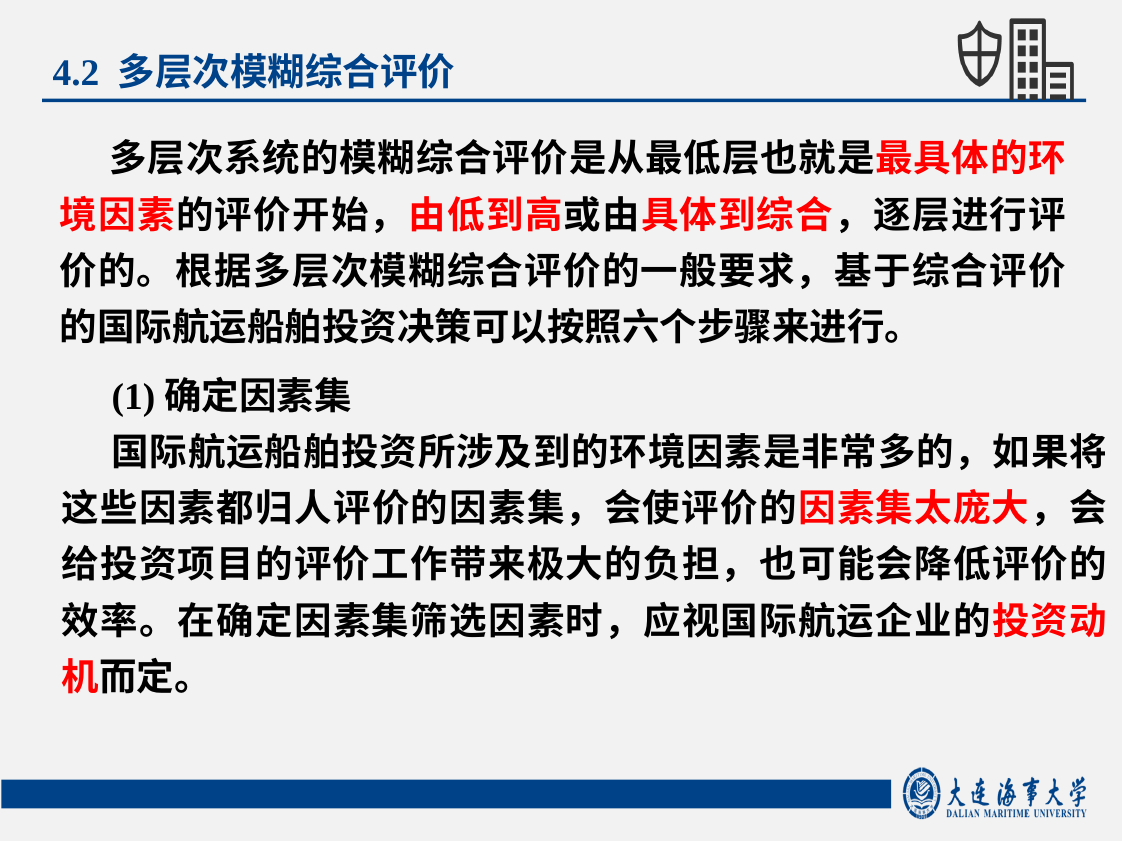

4.2 多层次模糊综合评价

多层次系统的模糊综合评价是从最低层也就是最具体的环境因素的评价开始，由低到高或由具体到综合，逐层进行评价的。根据多层次模糊综合评价的一般要求，基于综合评价的国际航运船舶投资决策可以按照六个步骤来进行。
(1)确定因素集
国际航运船舶投资所涉及到的环境因素是非常多的，如果将这些因素都归人评价的因素集，会使评价的因素集太庞大，会给投资项目的评价工作带来极大的负担，也可能会降低评价的效率。在确定因素集筛选因素时，应视国际航运企业的投资动机而定。